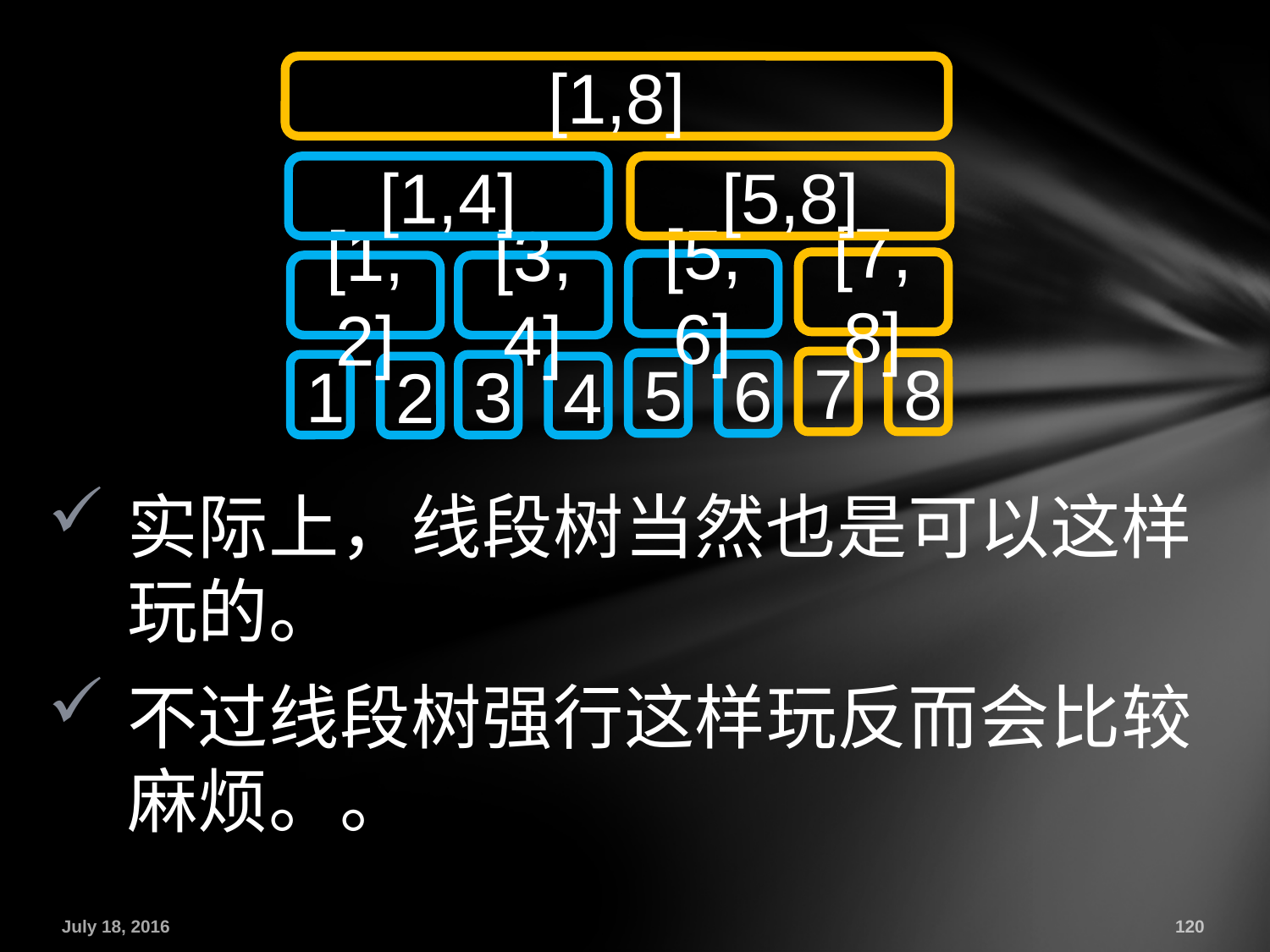

[1,8]
[1,4]
[5,8]
[7,8]
[5,6]
[1,2]
[3,4]
7
5
8
1
6
3
2
4
实际上，线段树当然也是可以这样玩的。
不过线段树强行这样玩反而会比较麻烦。。
July 18, 2016

120